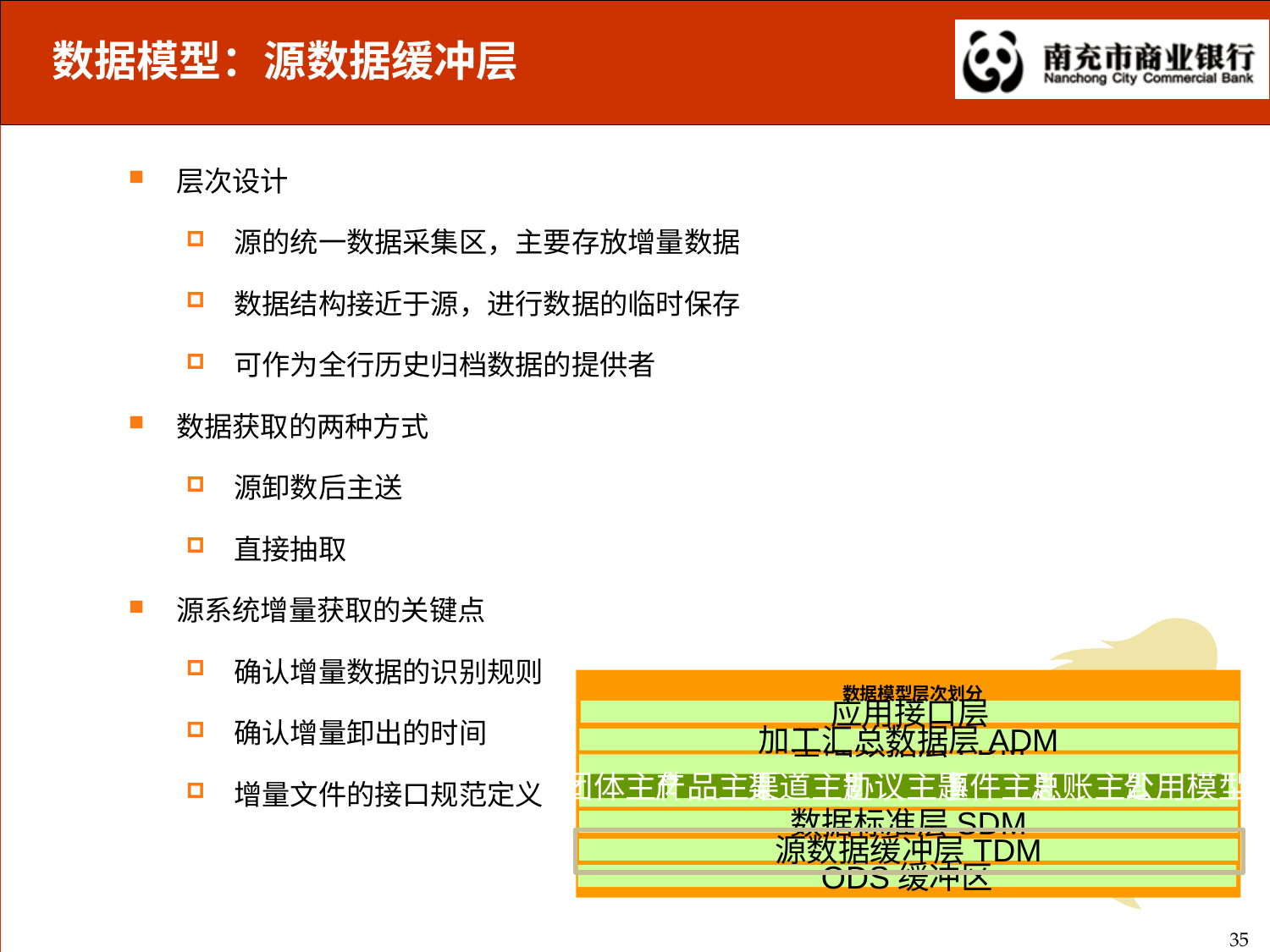

# 数据模型：源数据缓冲层

层次设计
源的统一数据采集区，主要存放增量数据
数据结构接近于源，进行数据的临时保存
可作为全行历史归档数据的提供者
数据获取的两种方式
源卸数后主送
直接抽取
源系统增量获取的关键点
确认增量数据的识别规则
确认增量卸出的时间
增量文件的接口规范定义

数据模型层次划分
应用接口层
加工汇总数据层ADM
基础数据层FDM

团体主体
产品主题
渠道主题
协议主题
事件主题
总账主题
公用模型
数据标准层SDM
源数据缓冲层TDM
ODS缓冲区

35
35